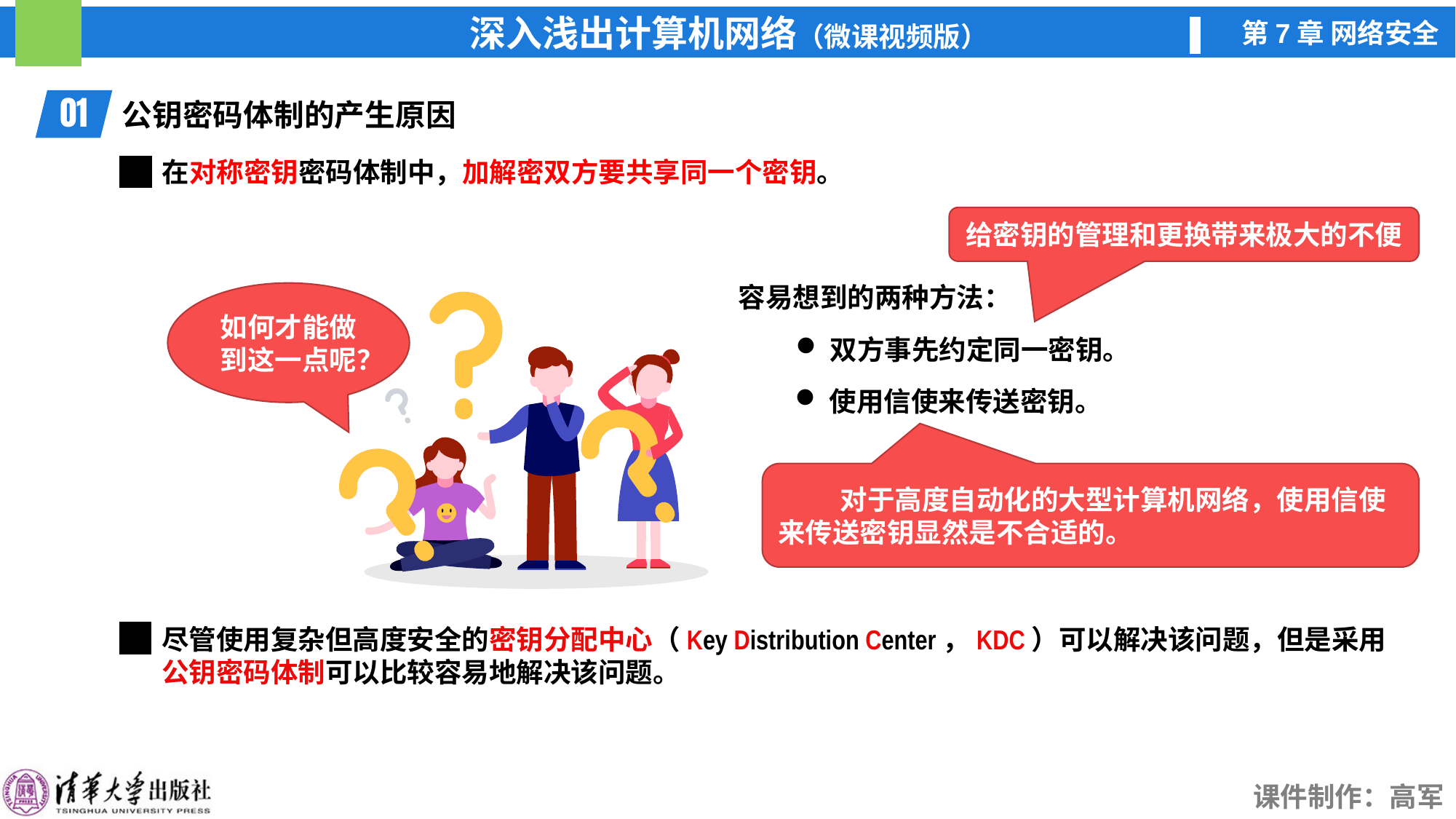

01
公钥密码体制的产生原因
在对称密钥密码体制中，加解密双方要共享同一个密钥。

给密钥的管理和更换带来极大的不便
容易想到的两种方法：
如何才能做到这一点呢？

双方事先约定同一密钥。
使用信使来传送密钥。
         对于高度自动化的大型计算机网络，使用信使来传送密钥显然是不合适的。
尽管使用复杂但高度安全的密钥分配中心（Key Distribution Center，KDC）可以解决该问题，但是采用公钥密码体制可以比较容易地解决该问题。